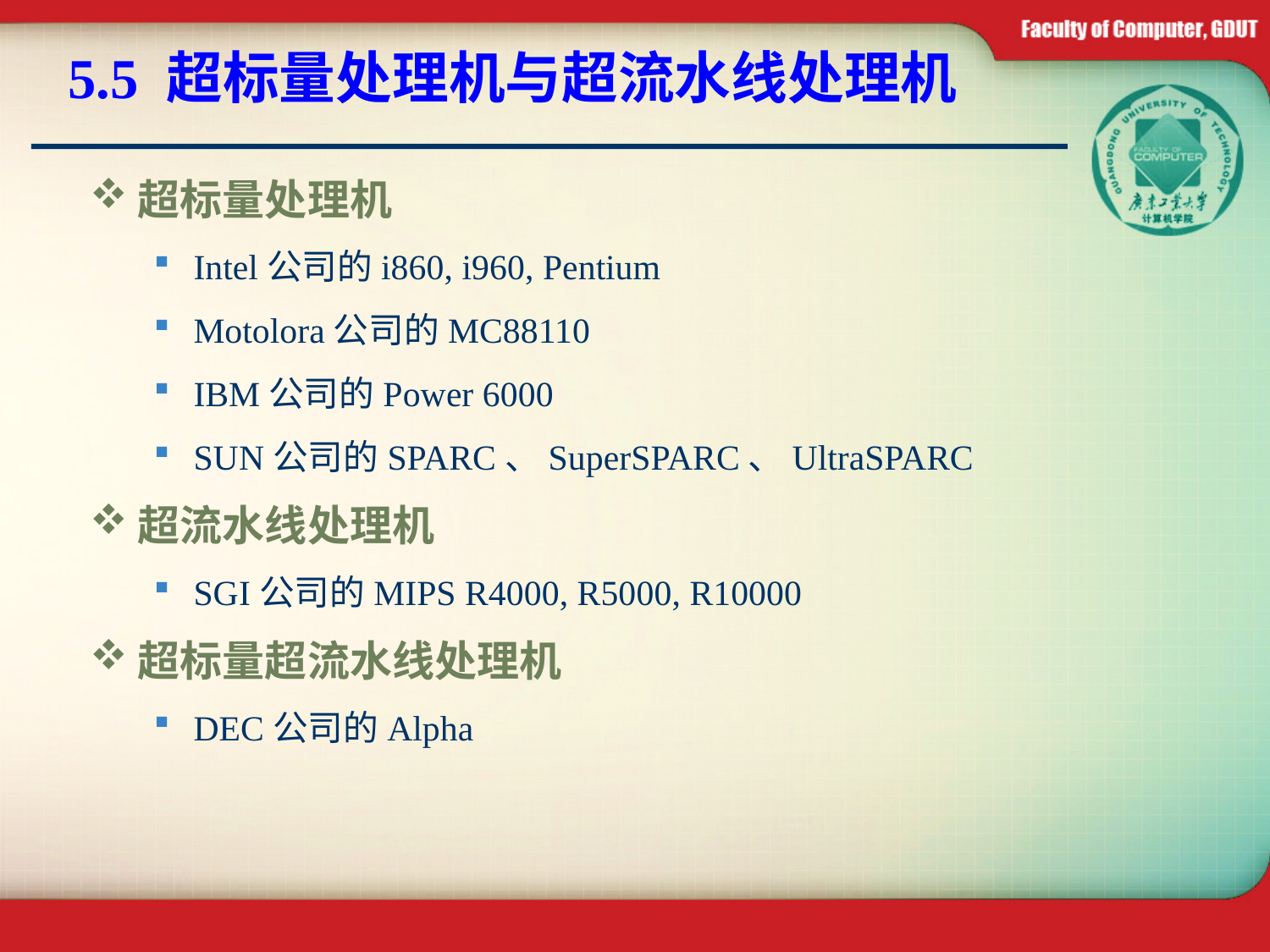

# 5.5 超标量处理机与超流水线处理机
超标量处理机
Intel公司的i860, i960, Pentium
Motolora公司的MC88110
IBM公司的Power 6000
SUN公司的SPARC、SuperSPARC、UltraSPARC
超流水线处理机
SGI公司的MIPS R4000, R5000, R10000
超标量超流水线处理机
DEC公司的Alpha